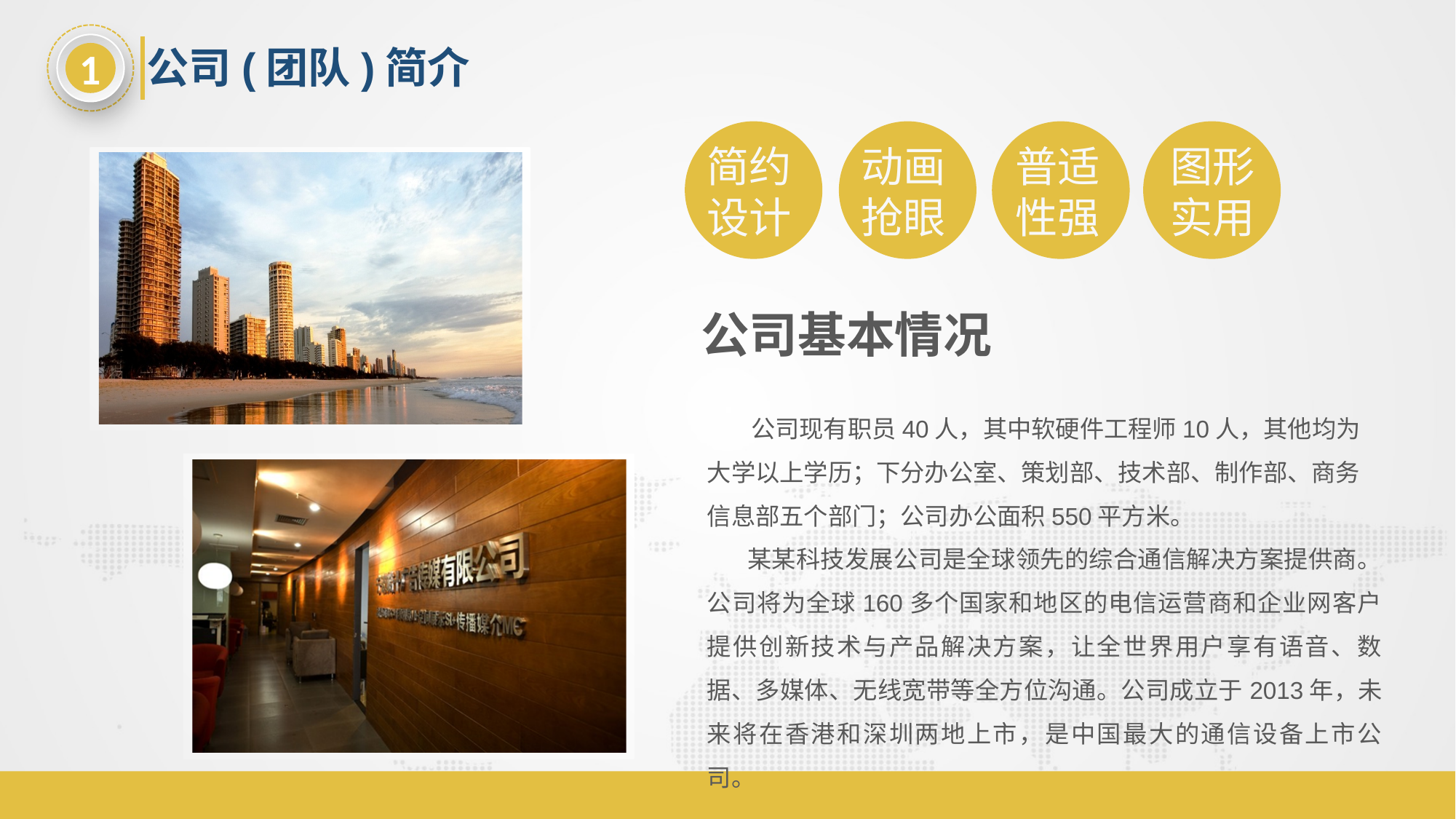

1
公司(团队)简介

简约设计
动画抢眼
普适性强
图形实用

公司基本情况
       公司现有职员40人，其中软硬件工程师10人，其他均为大学以上学历；下分办公室、策划部、技术部、制作部、商务信息部五个部门；公司办公面积550平方米。
      某某科技发展公司是全球领先的综合通信解决方案提供商。公司将为全球160多个国家和地区的电信运营商和企业网客户提供创新技术与产品解决方案，让全世界用户享有语音、数据、多媒体、无线宽带等全方位沟通。公司成立于2013年，未来将在香港和深圳两地上市，是中国最大的通信设备上市公司。